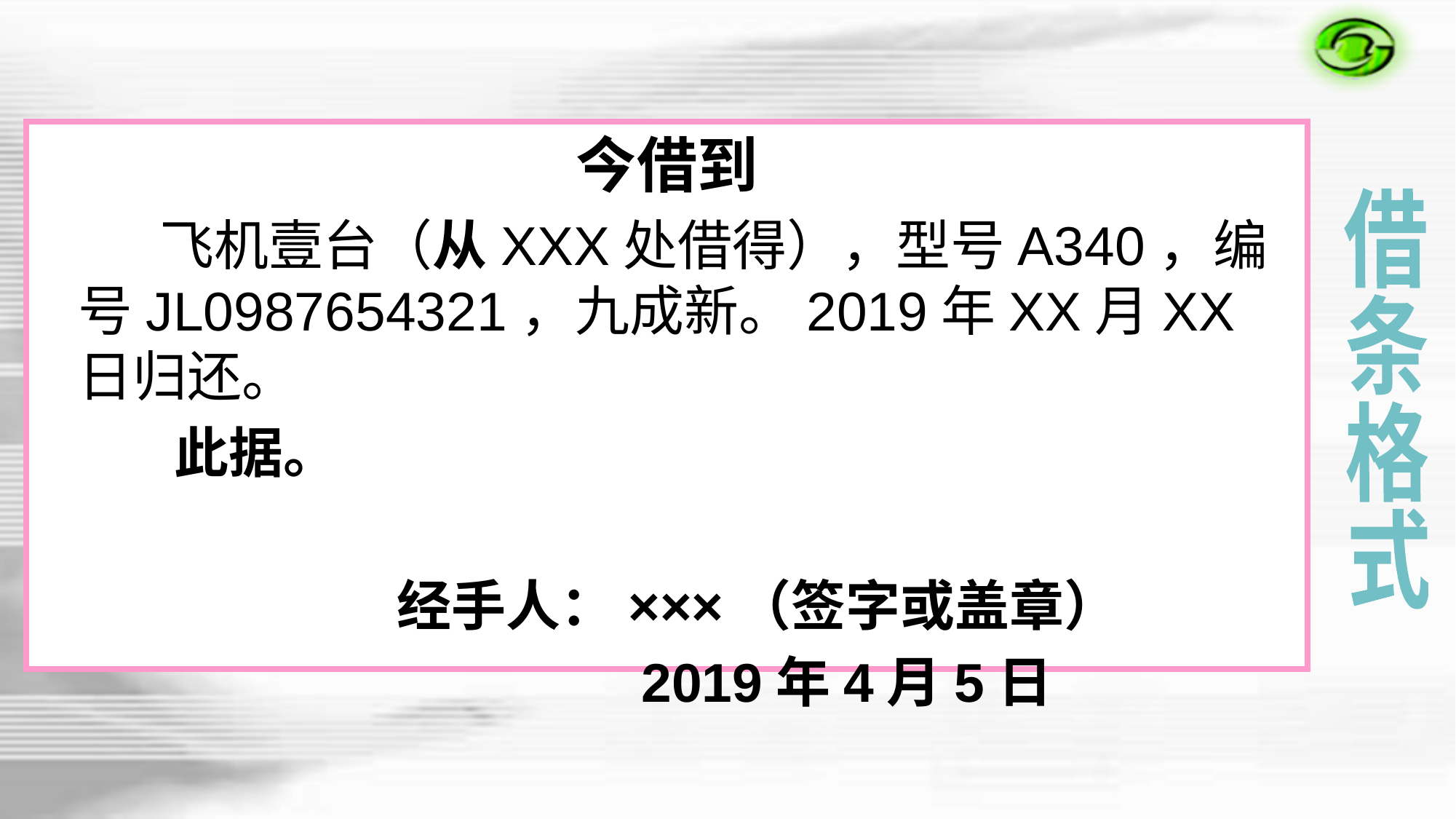

今借到
         飞机壹台（从XXX处借得），型号A340，编号JL0987654321，九成新。2019年XX月XX日归还。
          此据。

                            经手人：×××（签字或盖章）
                                        2019年4月5日
借
条
格
式